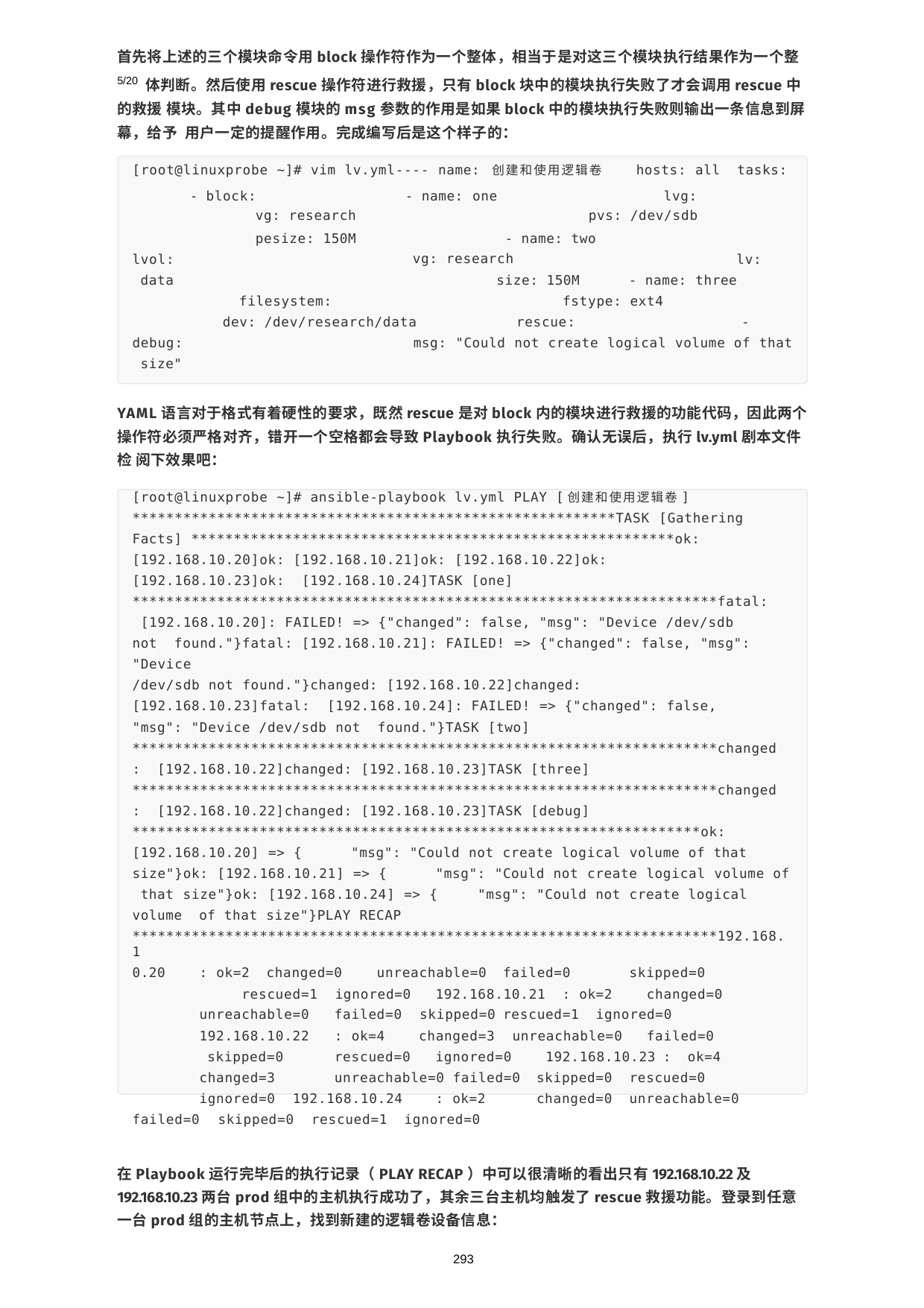

首先将上述的三个模块命令用block操作符作为一个整体，相当于是对这三个模块执行结果作为一个整5/20 体判断。然后使用rescue操作符进行救援，只有block块中的模块执行失败了才会调用rescue中的救援 模块。其中debug模块的msg参数的作用是如果block中的模块执行失败则输出一条信息到屏幕，给予  用户一定的提醒作用。完成编写后是这个样子的：

[root@linuxprobe ~]# vim lv.yml---- name: 创建和使用逻辑卷	hosts: all	tasks:

| - block: | - name: | one | lvg: |
| --- | --- | --- | --- |
| vg: research |  |  | pvs: /dev/sdb |
- name: two  vg: research
size: 150M
pesize: 150M
lvol:  data
lv:
- name: three
filesystem:
dev: /dev/research/data
fstype: ext4
rescue:	-
debug:  size"
msg: "Could not create logical volume of that
YAML语言对于格式有着硬性的要求，既然rescue是对block内的模块进行救援的功能代码，因此两个 操作符必须严格对齐，错开一个空格都会导致Playbook执行失败。确认无误后，执行lv.yml剧本文件检 阅下效果吧：

[root@linuxprobe ~]# ansible-playbook lv.yml PLAY [创建和使用逻辑卷]
*********************************************************TASK [Gathering  Facts] *********************************************************ok:  [192.168.10.20]ok: [192.168.10.21]ok: [192.168.10.22]ok: [192.168.10.23]ok:  [192.168.10.24]TASK [one]
*********************************************************************fatal:  [192.168.10.20]: FAILED! => {"changed": false, "msg": "Device /dev/sdb not  found."}fatal: [192.168.10.21]: FAILED! => {"changed": false, "msg": "Device
/dev/sdb not found."}changed: [192.168.10.22]changed: [192.168.10.23]fatal:  [192.168.10.24]: FAILED! => {"changed": false, "msg": "Device /dev/sdb not  found."}TASK [two]
*********************************************************************changed:  [192.168.10.22]changed: [192.168.10.23]TASK [three]
*********************************************************************changed:  [192.168.10.22]changed: [192.168.10.23]TASK [debug]
*******************************************************************ok:  [192.168.10.20] => {	"msg": "Could not create logical volume of that  size"}ok: [192.168.10.21] => {	"msg": "Could not create logical volume of  that size"}ok: [192.168.10.24] => {	"msg": "Could not create logical volume  of that size"}PLAY RECAP
*********************************************************************192.168.1
0.20	: ok=2		changed=0		unreachable=0	failed=0		skipped=0		rescued=1  ignored=0		192.168.10.21	: ok=2		changed=0	unreachable=0	failed=0  skipped=0	rescued=1	ignored=0		192.168.10.22	: ok=4	changed=3  unreachable=0		failed=0	 skipped=0		rescued=0		ignored=0		192.168.10.23	:  ok=4	changed=3		unreachable=0	failed=0	skipped=0	rescued=0	ignored=0  192.168.10.24		: ok=2		changed=0	unreachable=0  failed=0  skipped=0  rescued=1 ignored=0

在Playbook运行完毕后的执行记录（PLAY RECAP）中可以很清晰的看出只有192.168.10.22及 192.168.10.23两台prod组中的主机执行成功了，其余三台主机均触发了rescue救援功能。登录到任意 一台prod组的主机节点上，找到新建的逻辑卷设备信息：

293